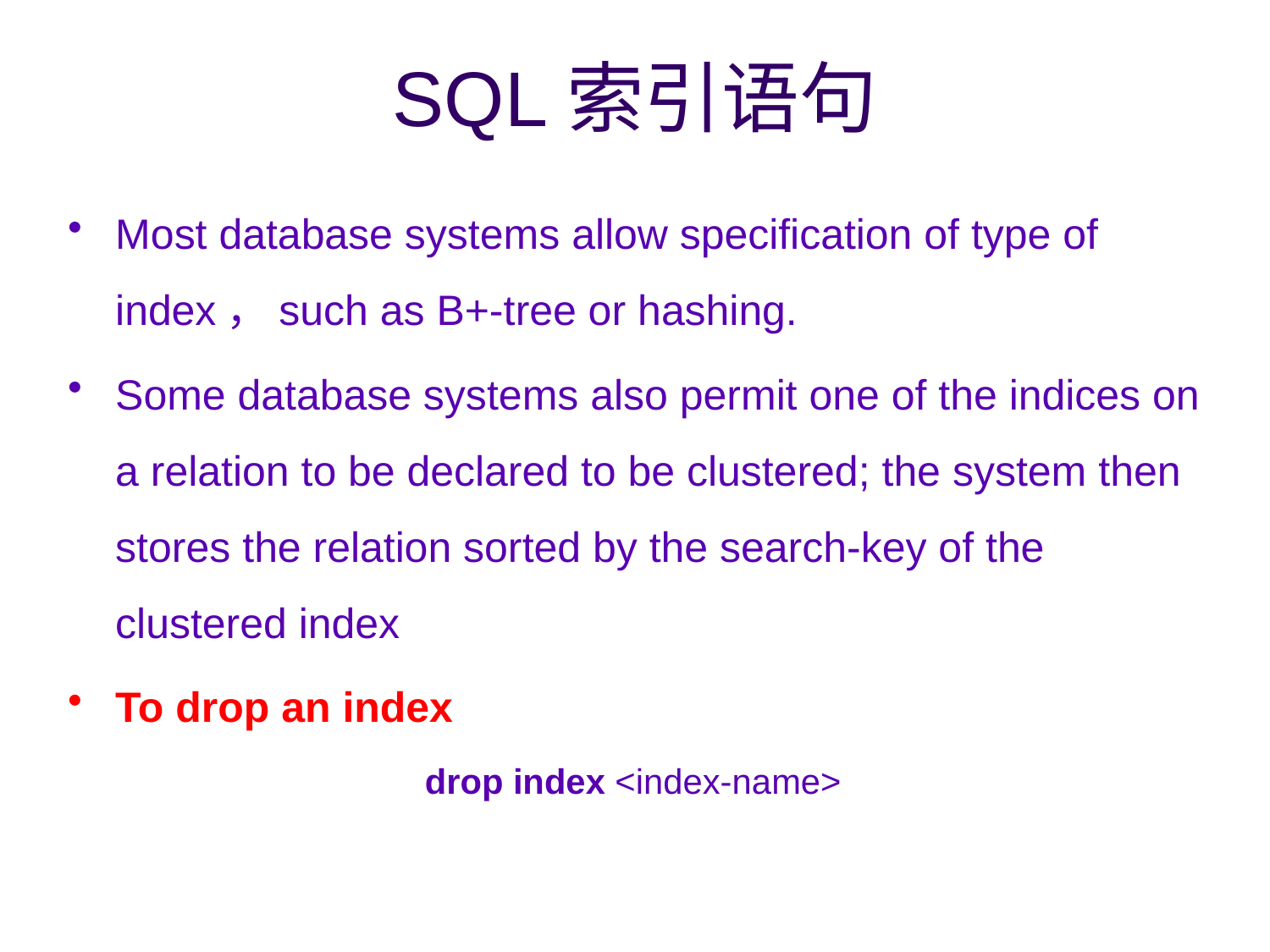

# SQL索引语句
Most database systems allow specification of type of index，such as B+-tree or hashing.
Some database systems also permit one of the indices on a relation to be declared to be clustered; the system then stores the relation sorted by the search-key of the clustered index
To drop an index
			drop index <index-name>